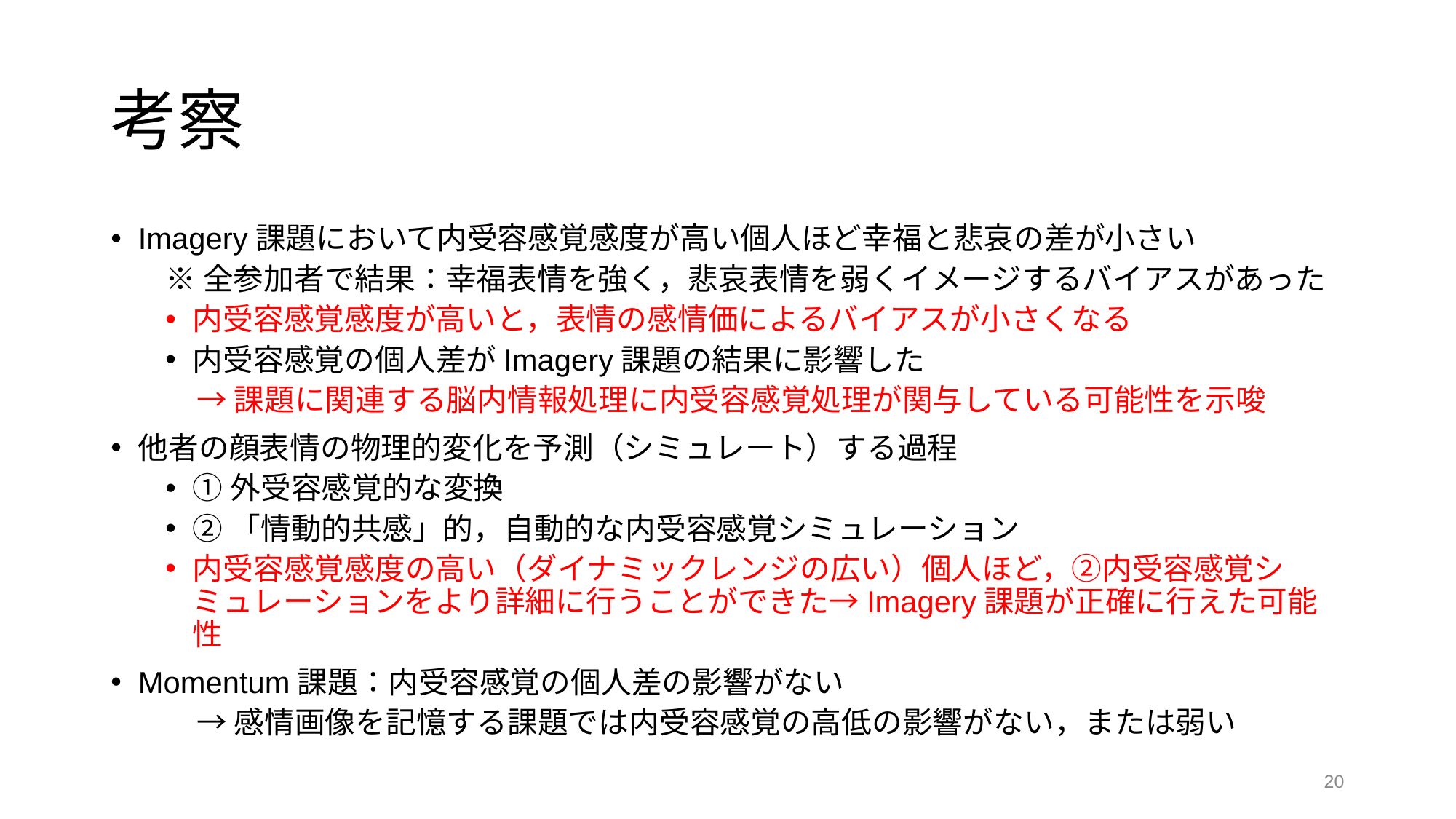

# 考察
Imagery課題において内受容感覚感度が高い個人ほど幸福と悲哀の差が小さい
※全参加者で結果：幸福表情を強く，悲哀表情を弱くイメージするバイアスがあった
内受容感覚感度が高いと，表情の感情価によるバイアスが小さくなる
内受容感覚の個人差がImagery課題の結果に影響した
→課題に関連する脳内情報処理に内受容感覚処理が関与している可能性を示唆
他者の顔表情の物理的変化を予測（シミュレート）する過程
①外受容感覚的な変換
②「情動的共感」的，自動的な内受容感覚シミュレーション
内受容感覚感度の高い（ダイナミックレンジの広い）個人ほど，②内受容感覚シミュレーションをより詳細に行うことができた→Imagery課題が正確に行えた可能性
Momentum課題：内受容感覚の個人差の影響がない
→感情画像を記憶する課題では内受容感覚の高低の影響がない，または弱い

20